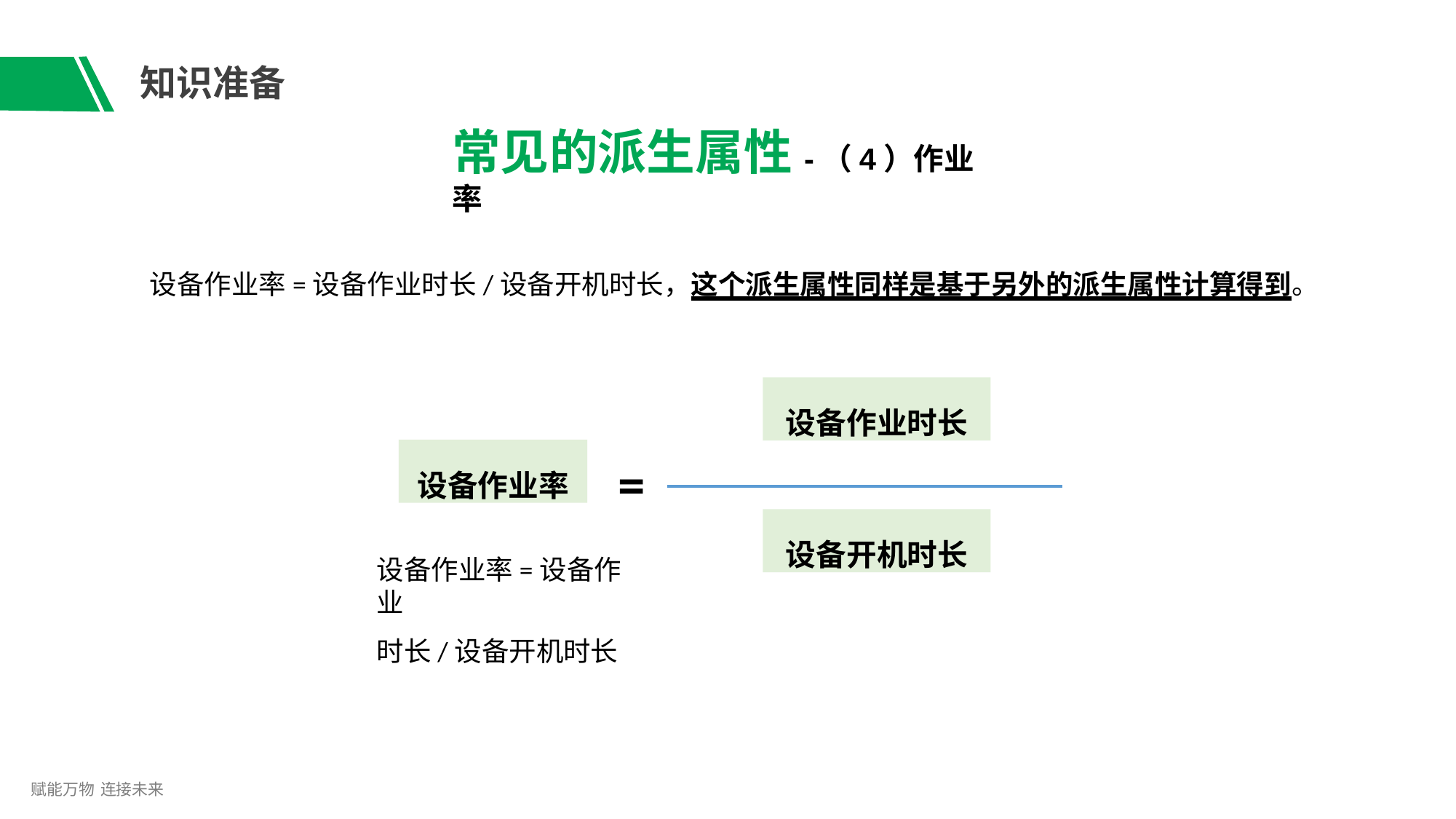

知识准备
# 常见的派生属性-（4）作业率
设备作业率=设备作业时长/设备开机时长，这个派生属性同样是基于另外的派生属性计算得到。
设备作业时长
设备作业率
=

设备开机时长
设备作业率=设备作业
时长/设备开机时长
赋能万物 连接未来